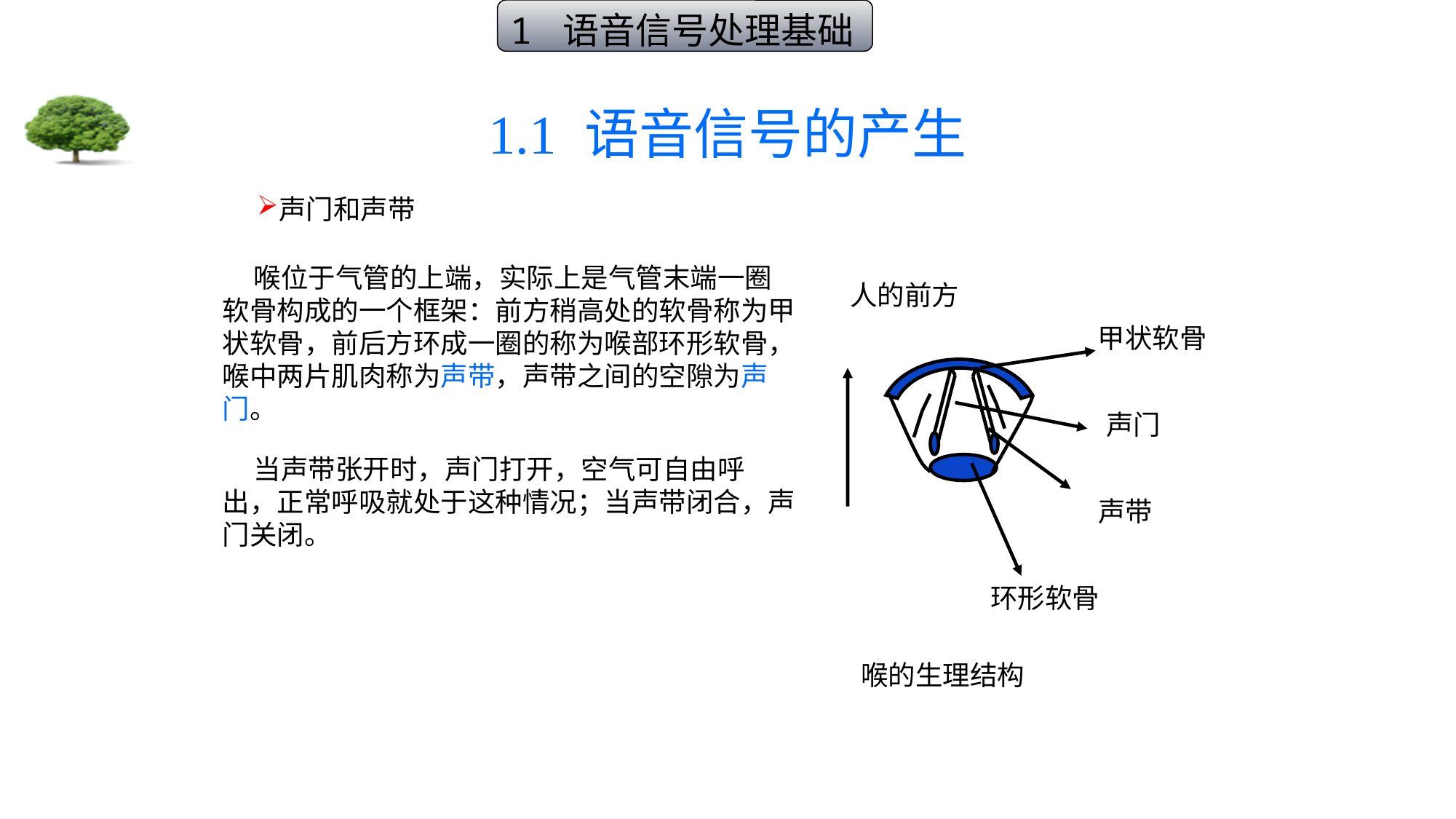

1 语音信号处理基础

# 1.1 语音信号的产生
声门和声带
    喉位于气管的上端，实际上是气管末端一圈软骨构成的一个框架：前方稍高处的软骨称为甲状软骨，前后方环成一圈的称为喉部环形软骨，喉中两片肌肉称为声带，声带之间的空隙为声门。
    当声带张开时，声门打开，空气可自由呼出，正常呼吸就处于这种情况；当声带闭合，声门关闭。
人的前方

声门

声带
环形软骨
喉的生理结构
甲状软骨